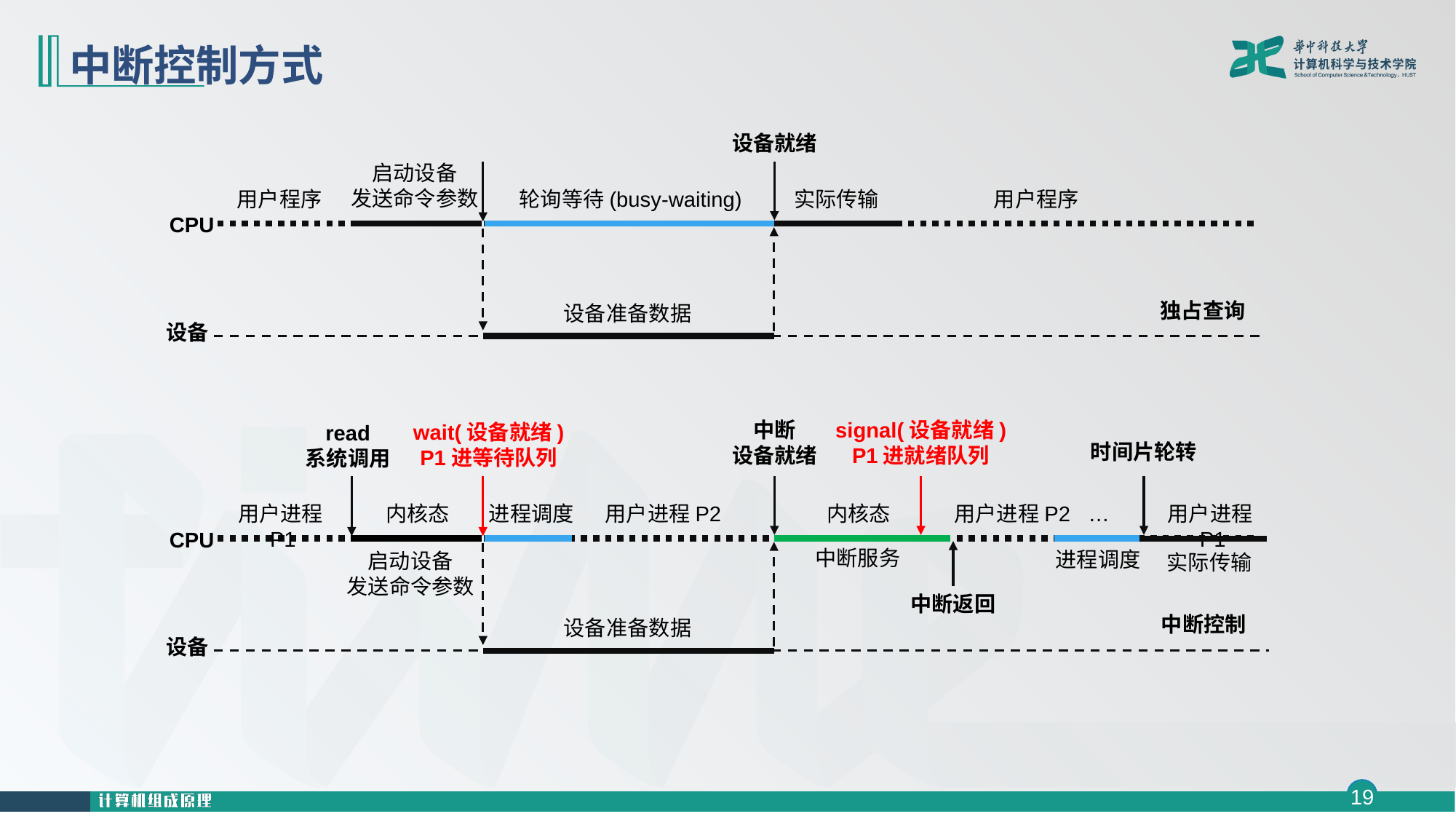

# 中断控制方式
设备就绪

启动设备
发送命令参数
用户程序
轮询等待(busy-waiting)
实际传输
用户程序
CPU
独占查询
设备准备数据
设备
signal(设备就绪)
P1进就绪队列
中断
设备就绪

wait(设备就绪)
P1进等待队列
read
系统调用
用户进程P1
时间片轮转
内核态
进程调度
用户进程P2
内核态
中断服务
用户进程P2   …
用户进程P1
实际传输
CPU
进程调度
中断返回
启动设备
发送命令参数
中断控制
设备准备数据
设备